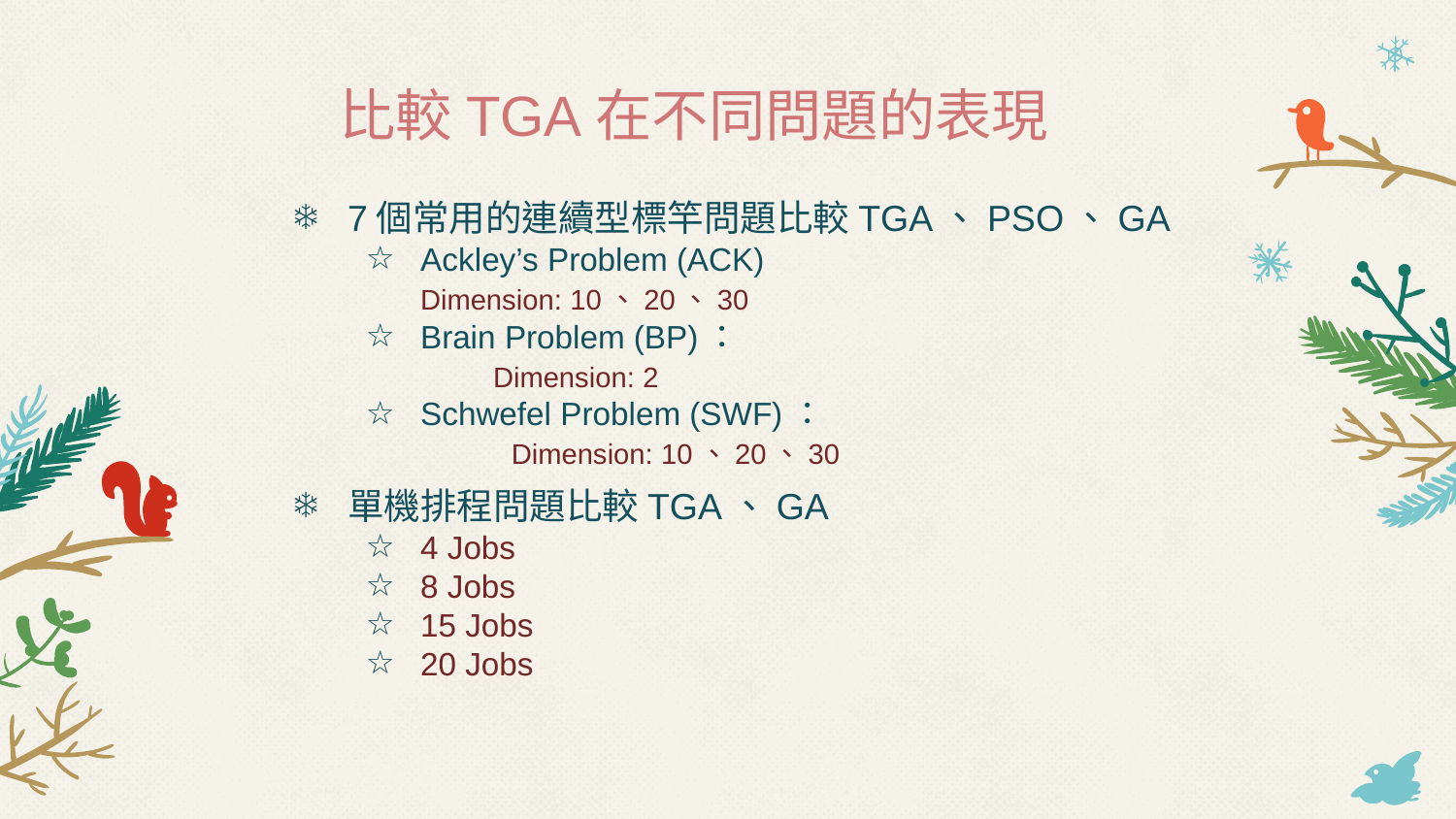

比較TGA在不同問題的表現
7個常用的連續型標竿問題比較TGA、PSO、GA
Ackley’s Problem (ACK)
	Dimension: 10、20、30
Brain Problem (BP)：
	Dimension: 2
Schwefel Problem (SWF)：
	Dimension: 10、20、30
單機排程問題比較TGA、GA
4 Jobs
8 Jobs
15 Jobs
20 Jobs